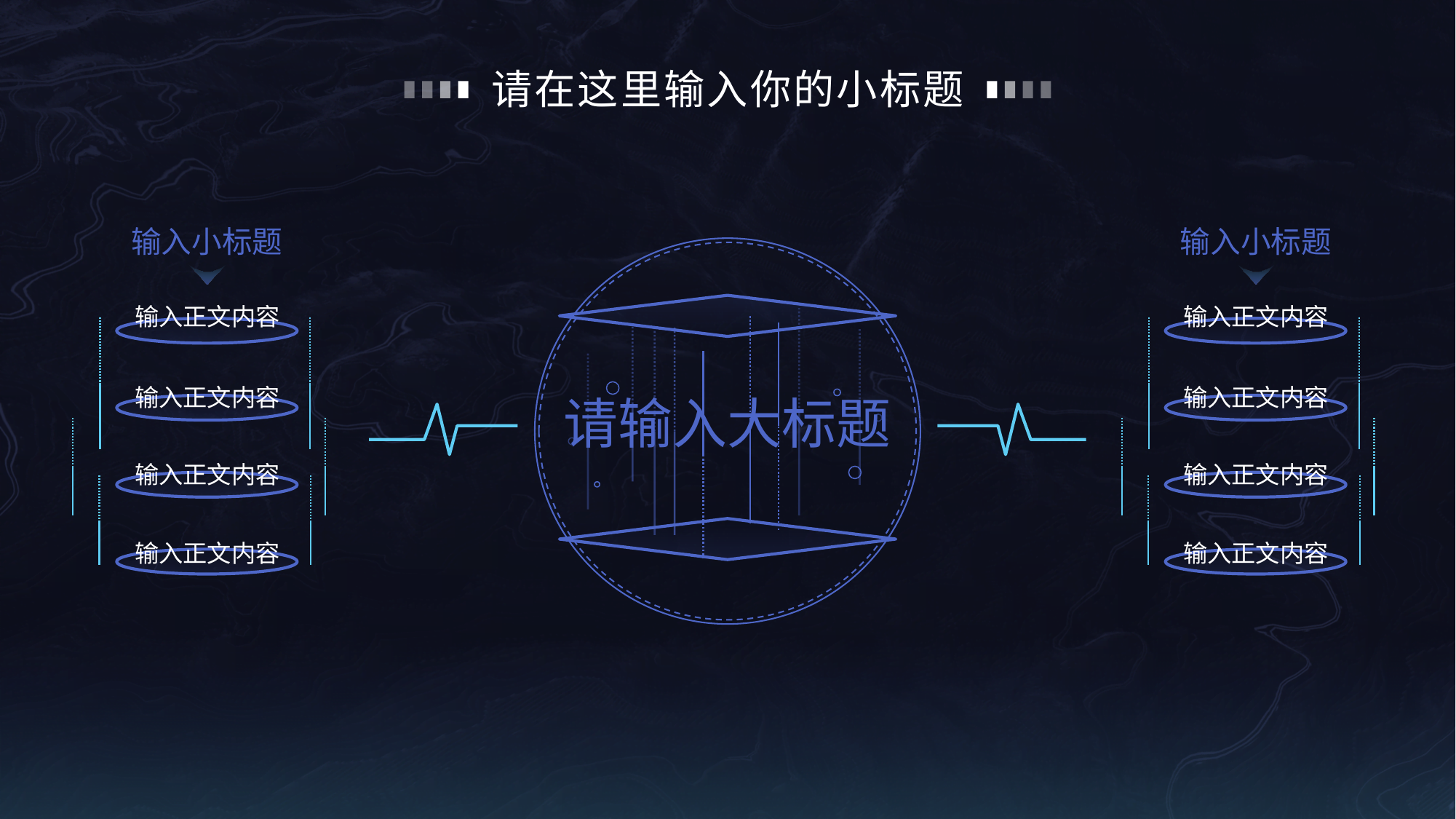

# 请在这里输入你的小标题
输入小标题
输入小标题

输入正文内容
输入正文内容

输入正文内容
输入正文内容

请输入大标题

输入正文内容
输入正文内容

输入正文内容
输入正文内容